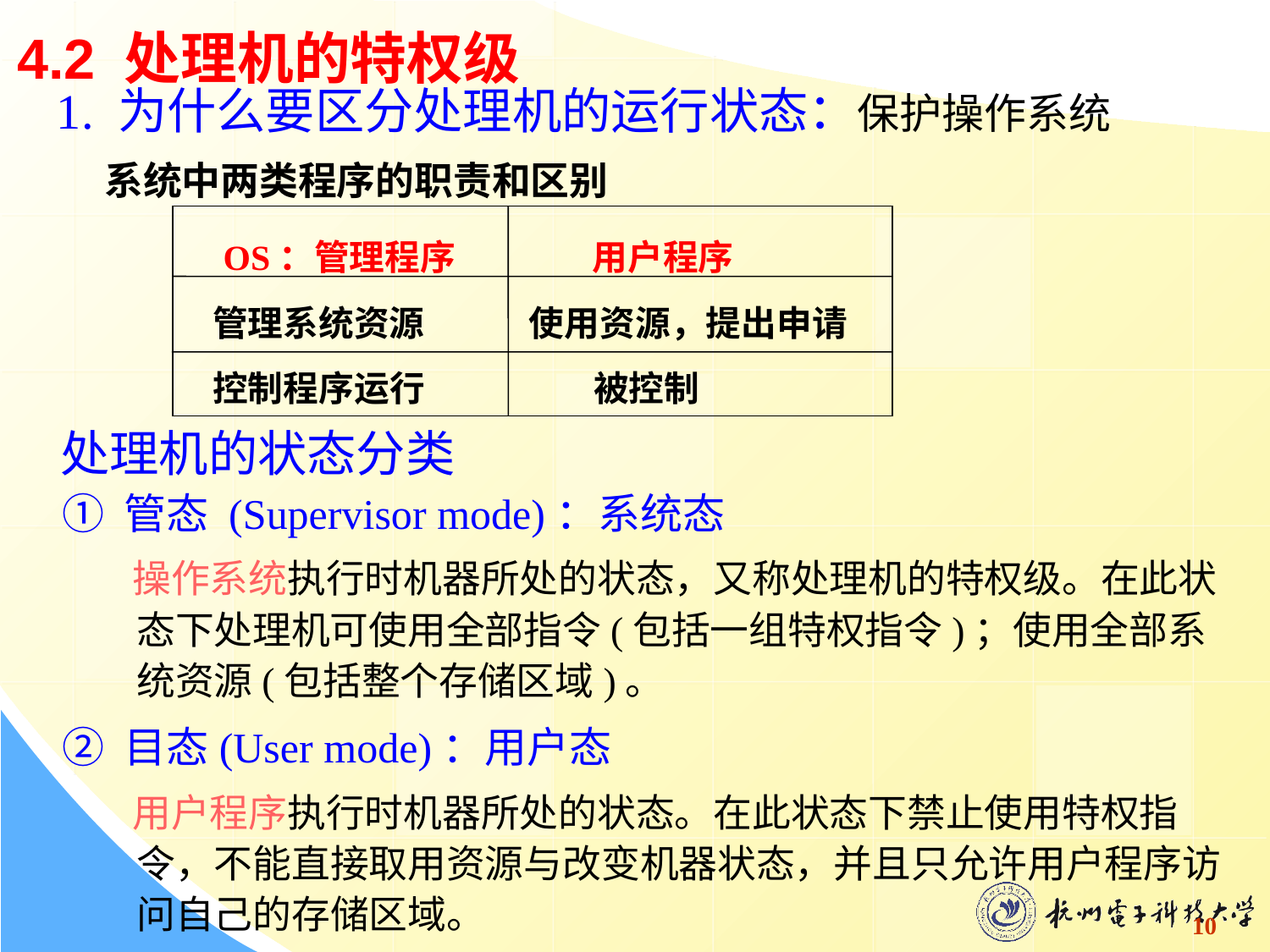

4.2 处理机的特权级
1. 为什么要区分处理机的运行状态：保护操作系统
系统中两类程序的职责和区别

             OS：管理程序                 用户程序
            管理系统资源             使用资源，提出申请
            控制程序运行                     被控制
处理机的状态分类
① 管态 (Supervisor mode)：系统态
       操作系统执行时机器所处的状态，又称处理机的特权级。在此状态下处理机可使用全部指令(包括一组特权指令)；使用全部系统资源(包括整个存储区域)。
② 目态(User mode)：用户态
       用户程序执行时机器所处的状态。在此状态下禁止使用特权指令，不能直接取用资源与改变机器状态，并且只允许用户程序访问自己的存储区域。
10